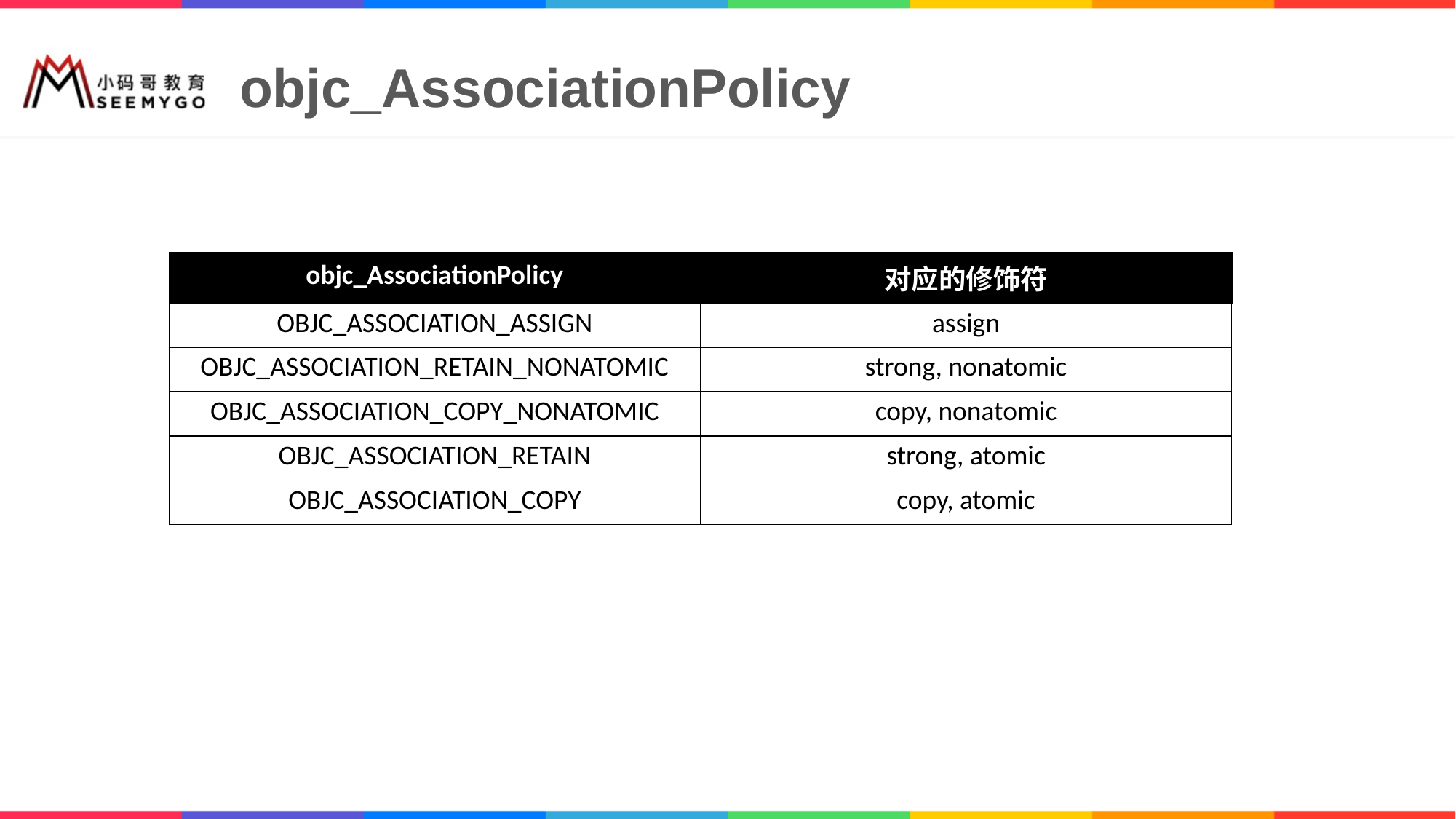

# objc_AssociationPolicy
| objc\_AssociationPolicy | 对应的修饰符 |
| --- | --- |
| OBJC\_ASSOCIATION\_ASSIGN | assign |
| OBJC\_ASSOCIATION\_RETAIN\_NONATOMIC | strong, nonatomic |
| OBJC\_ASSOCIATION\_COPY\_NONATOMIC | copy, nonatomic |
| OBJC\_ASSOCIATION\_RETAIN | strong, atomic |
| OBJC\_ASSOCIATION\_COPY | copy, atomic |